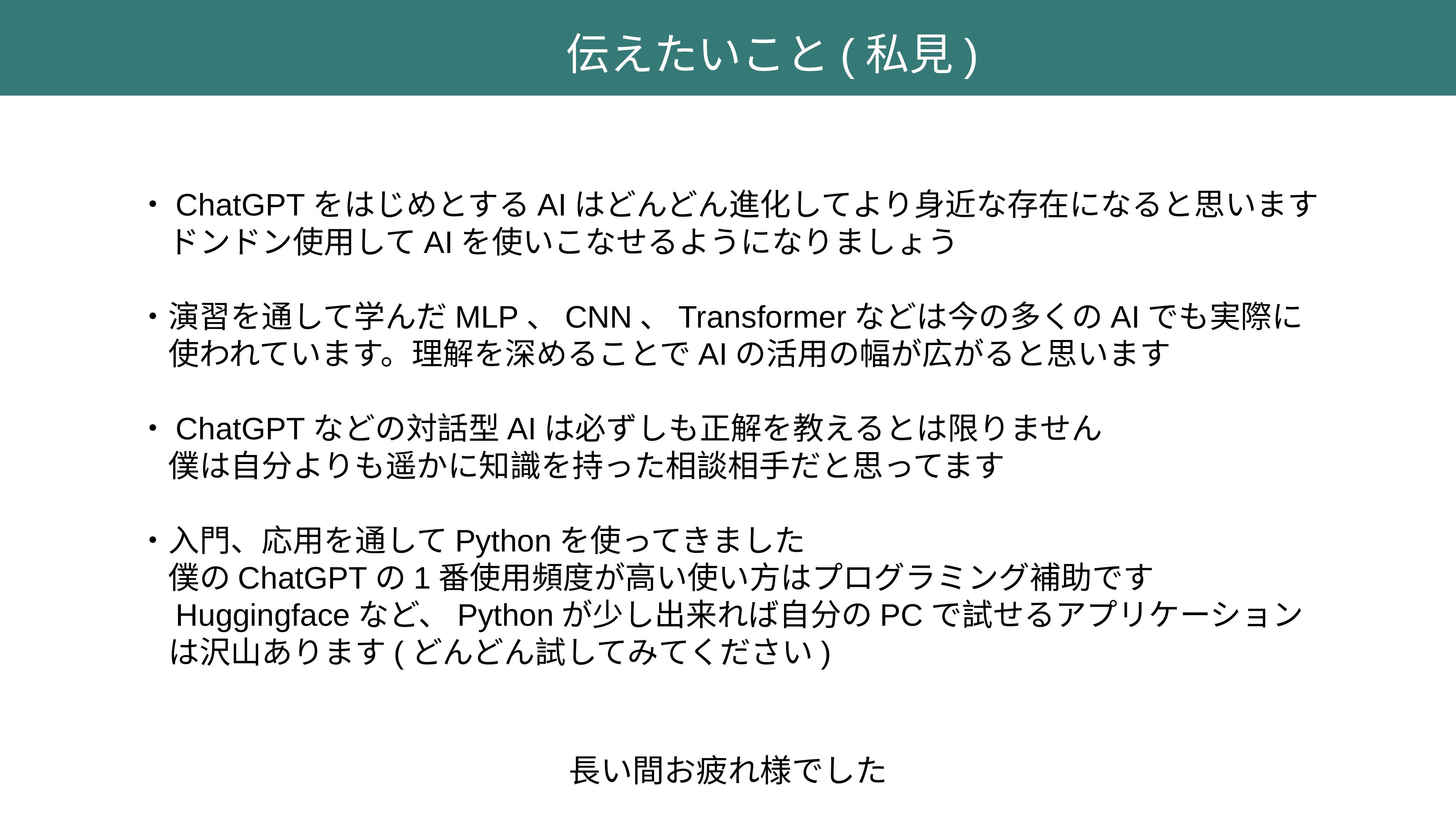

伝えたいこと(私見)
・ChatGPTをはじめとするAIはどんどん進化してより身近な存在になると思います
　ドンドン使用してAIを使いこなせるようになりましょう

・演習を通して学んだMLP、CNN、Transformerなどは今の多くのAIでも実際に
　使われています。理解を深めることでAIの活用の幅が広がると思います

・ChatGPTなどの対話型AIは必ずしも正解を教えるとは限りません
　僕は自分よりも遥かに知識を持った相談相手だと思ってます

・入門、応用を通してPythonを使ってきました
　僕のChatGPTの1番使用頻度が高い使い方はプログラミング補助です
　Huggingfaceなど、Pythonが少し出来れば自分のPCで試せるアプリケーション
　は沢山あります(どんどん試してみてください)
長い間お疲れ様でした